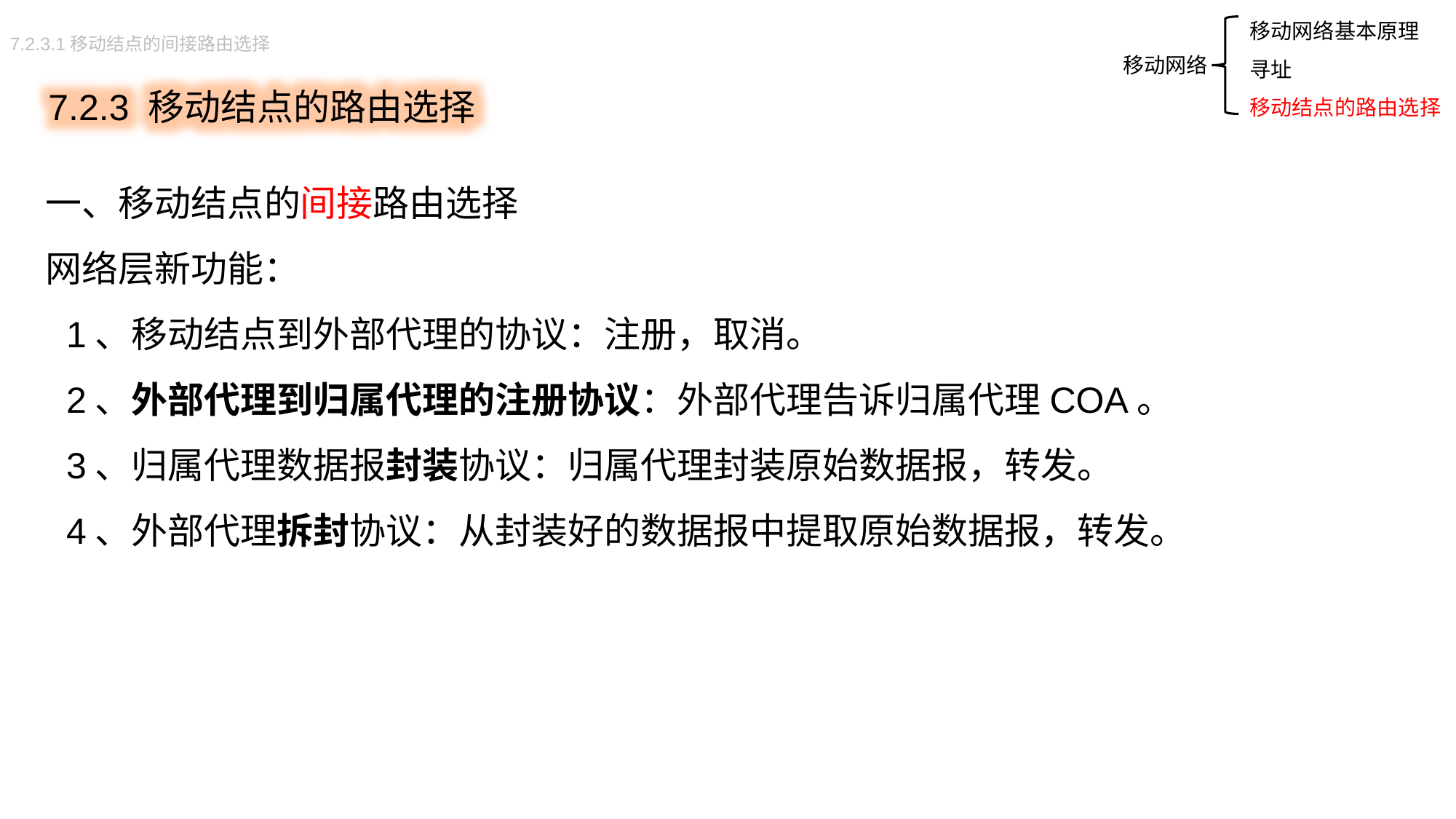

移动网络基本原理
寻址
移动结点的路由选择

7.2.3.1移动结点的间接路由选择
7.2.3 移动结点的路由选择
移动网络
一、移动结点的间接路由选择
网络层新功能：
  1、移动结点到外部代理的协议：注册，取消。
  2、外部代理到归属代理的注册协议：外部代理告诉归属代理COA。
  3、归属代理数据报封装协议：归属代理封装原始数据报，转发。
  4、外部代理拆封协议：从封装好的数据报中提取原始数据报，转发。